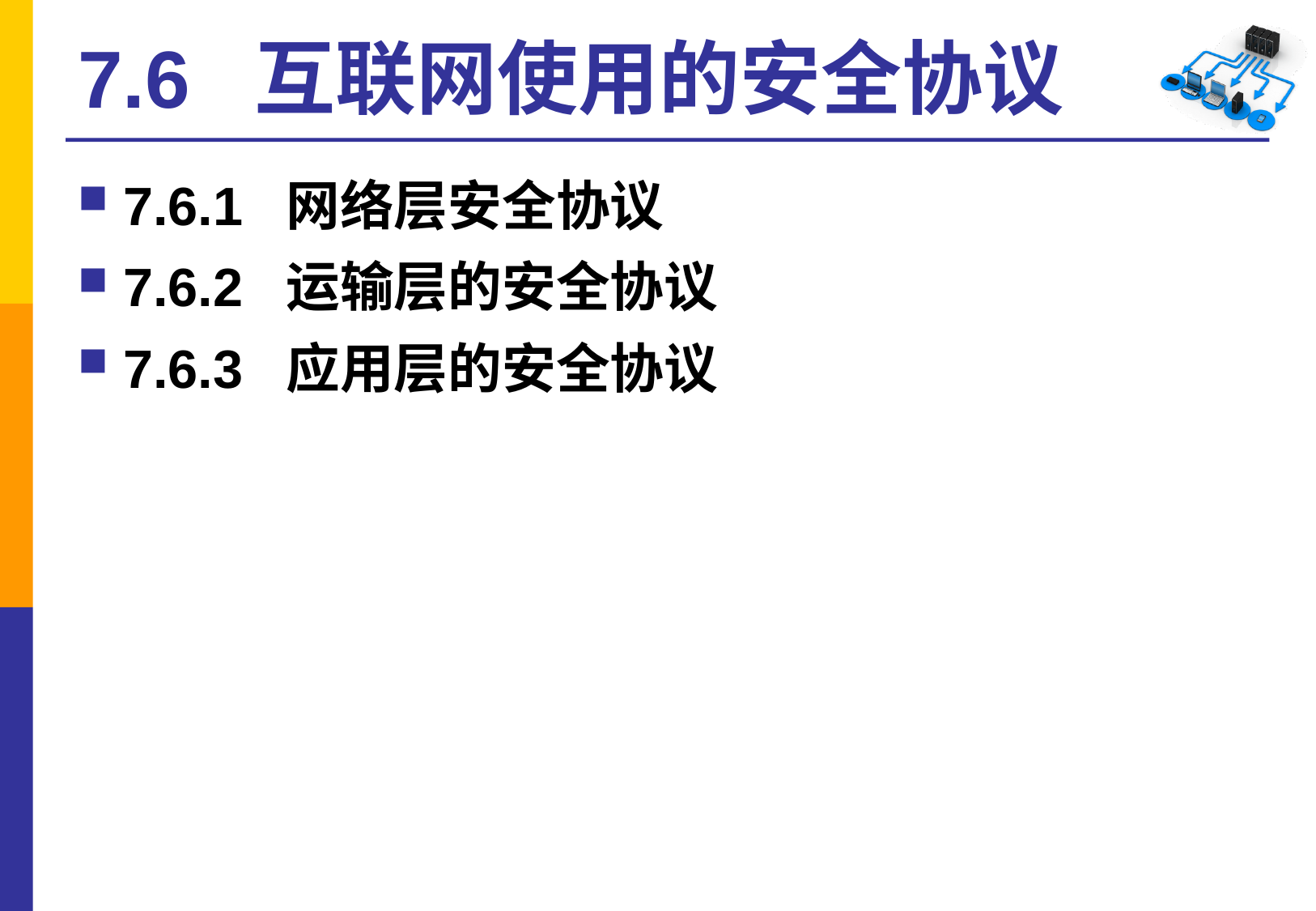

# 7.6  互联网使用的安全协议
7.6.1  网络层安全协议
7.6.2  运输层的安全协议
7.6.3  应用层的安全协议